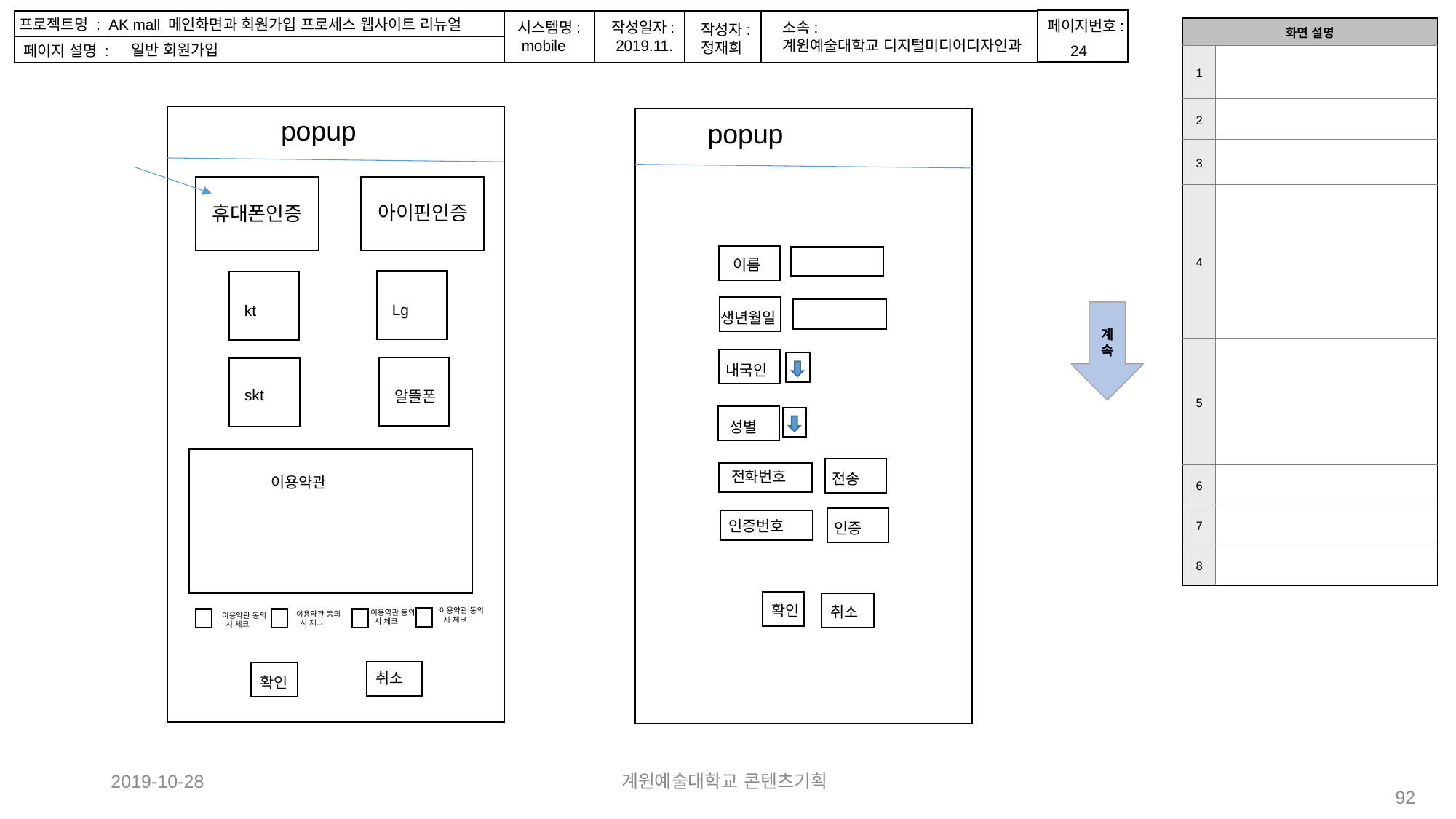

프로젝트명 :  AK mall 메인화면과 회원가입 프로세스 웹사이트 리뉴얼
페이지번호:
소속:
계원예술대학교 디지털미디어디자인과
| 화면 설명 |  |
| --- | --- |
| 1 |  |
| 2 |  |
| 3 |  |
| 4 |  |
| 5 |  |
| 6 |  |
| 7 |  |
| 8 |  |
시스템명:
 mobile
작성일자:
 2019.11.
작성자:
정재희
일반 회원가입
24
페이지 설명 :
1
2

popup

popup
3
4

아이핀인증
휴대폰인증
5
6

이름
7

Lg
kt

계
속
생년월일
8

내국인

skt
알뜰폰

성별

전화번호

전송
이용약관

인증번호
인증

확인
취소
이용약관 동의
 시 체크
이용약관 동의
 시 체크
이용약관 동의
 시 체크
이용약관 동의
 시 체크

취소
확인
2019-10-28
계원예술대학교 콘텐츠기획
92